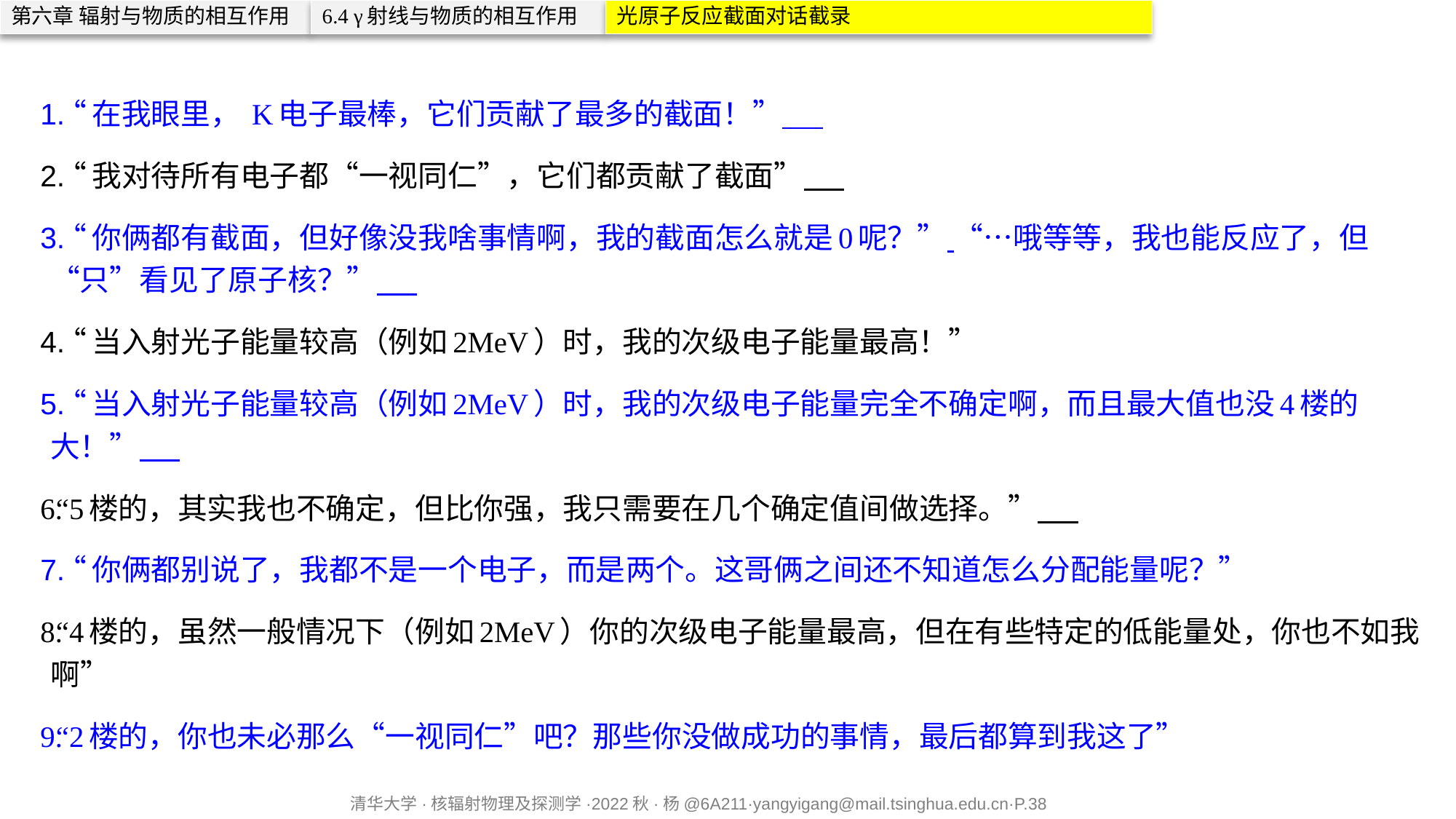

第六章 辐射与物质的相互作用
6.4 γ射线与物质的相互作用
光原子反应截面对话截录

“在我眼里， K电子最棒，它们贡献了最多的截面！”
“我对待所有电子都“一视同仁”，它们都贡献了截面”
“你俩都有截面，但好像没我啥事情啊，我的截面怎么就是0呢？” “…哦等等，我也能反应了，但“只”看见了原子核？”
“当入射光子能量较高（例如2MeV）时，我的次级电子能量最高！”
“当入射光子能量较高（例如2MeV）时，我的次级电子能量完全不确定啊，而且最大值也没4楼的大！”
“5楼的，其实我也不确定，但比你强，我只需要在几个确定值间做选择。”
“你俩都别说了，我都不是一个电子，而是两个。这哥俩之间还不知道怎么分配能量呢？”
“4楼的，虽然一般情况下（例如2MeV）你的次级电子能量最高，但在有些特定的低能量处，你也不如我啊”
“2楼的，你也未必那么“一视同仁”吧？那些你没做成功的事情，最后都算到我这了”